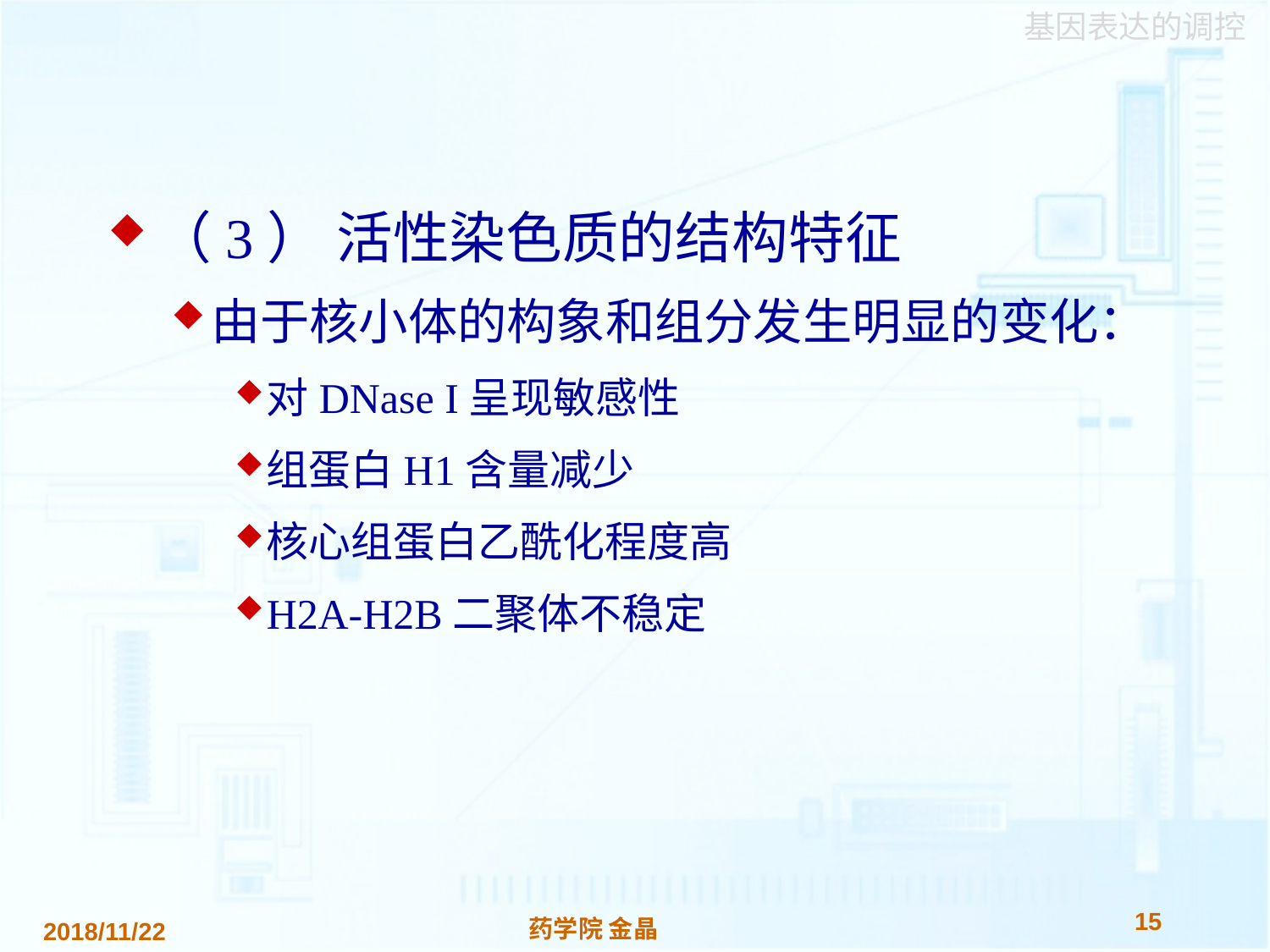

#
（3） 活性染色质的结构特征
由于核小体的构象和组分发生明显的变化：
对DNase I呈现敏感性
组蛋白H1含量减少
核心组蛋白乙酰化程度高
H2A-H2B二聚体不稳定
15
药学院 金晶
2018/11/22